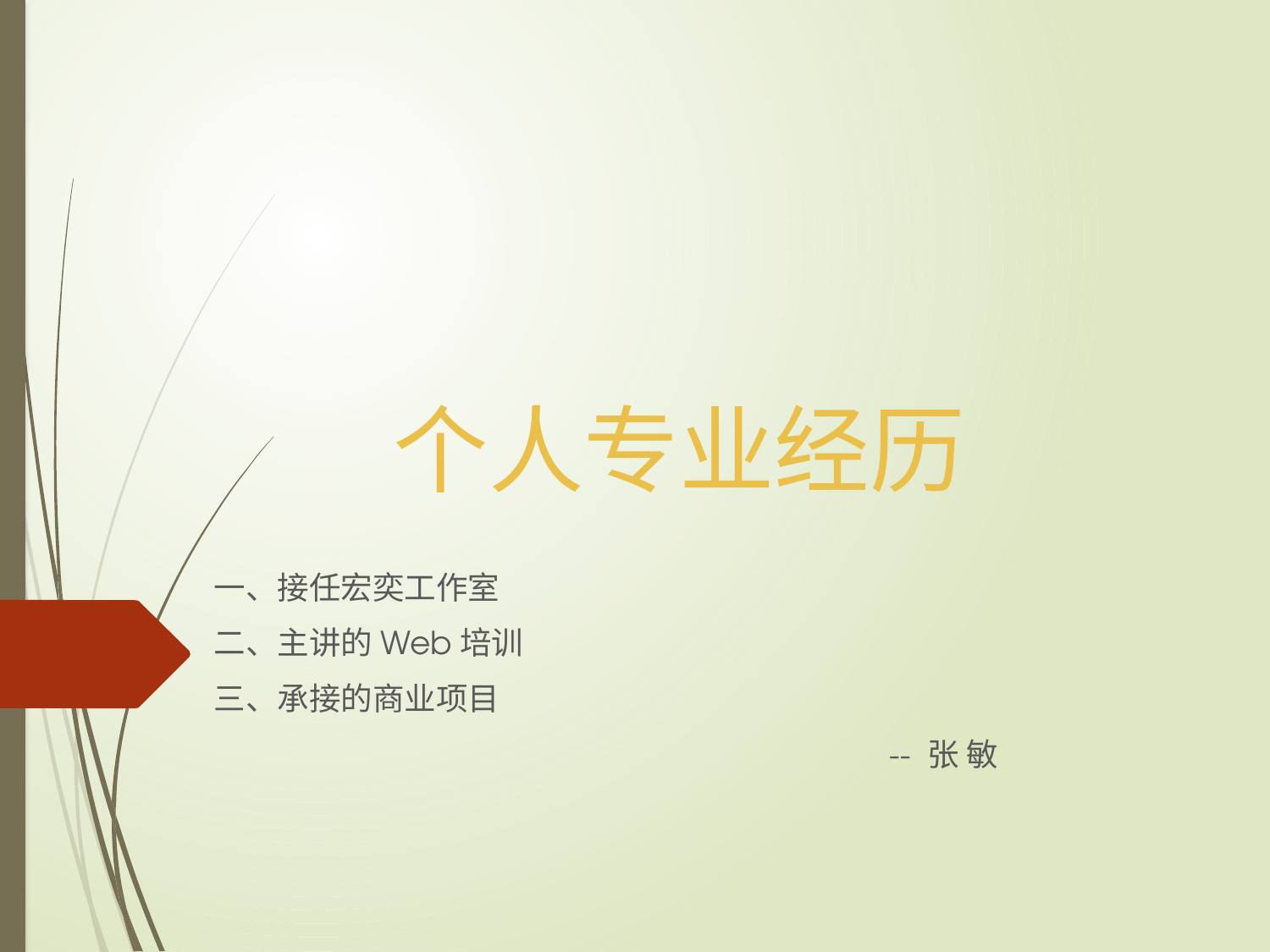

# 个人专业经历
一、接任宏奕工作室
二、主讲的Web培训
三、承接的商业项目
-- 张 敏